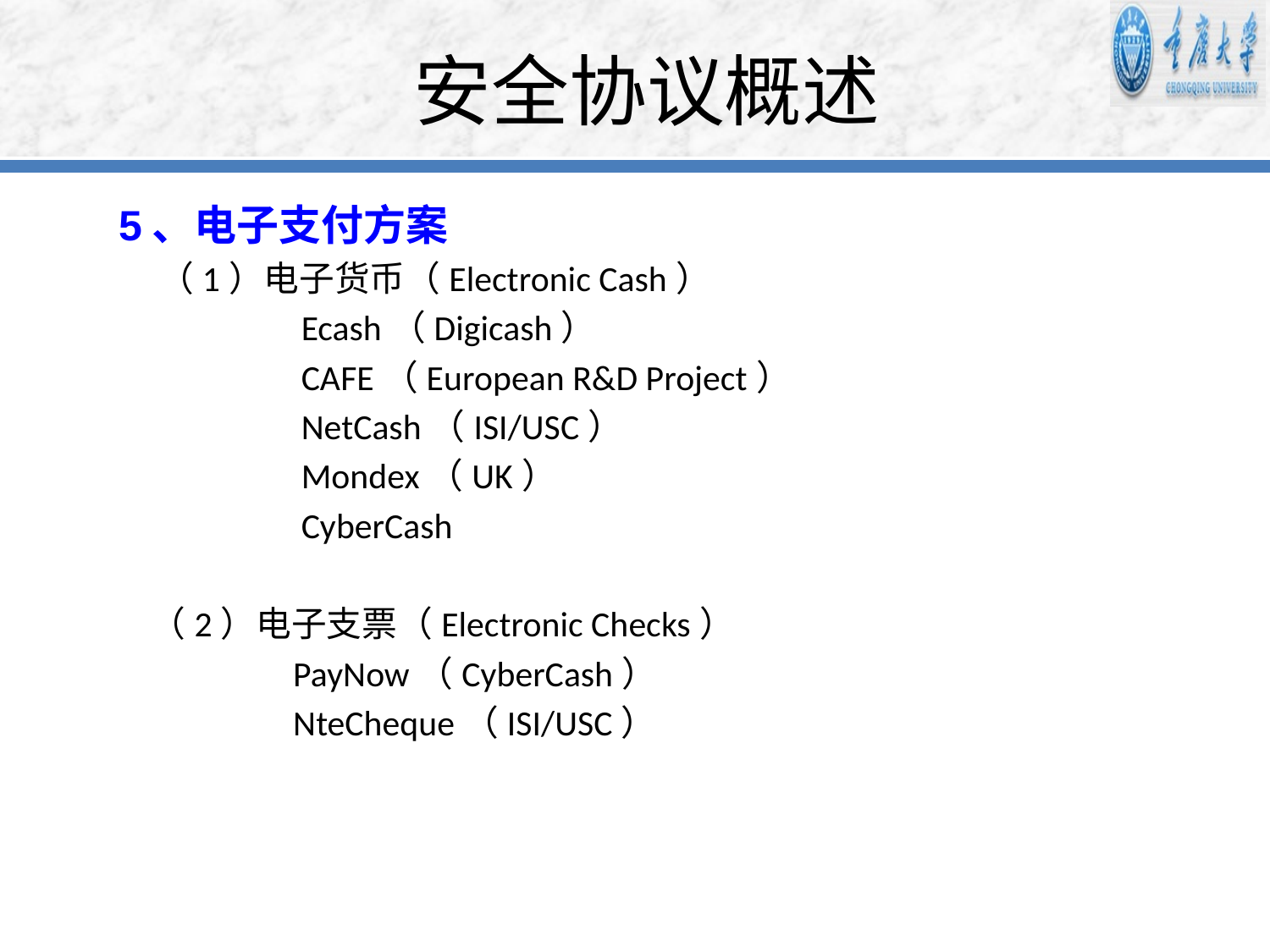

# 安全协议概述
5、电子支付方案
    （1）电子货币（Electronic Cash）
          	 Ecash（Digicash）
         	 CAFE（European R&D Project）
         	 NetCash（ISI/USC）
          	 Mondex（UK）
         	 CyberCash

   （2）电子支票（Electronic Checks）
    		PayNow（CyberCash）
         	NteCheque（ISI/USC）